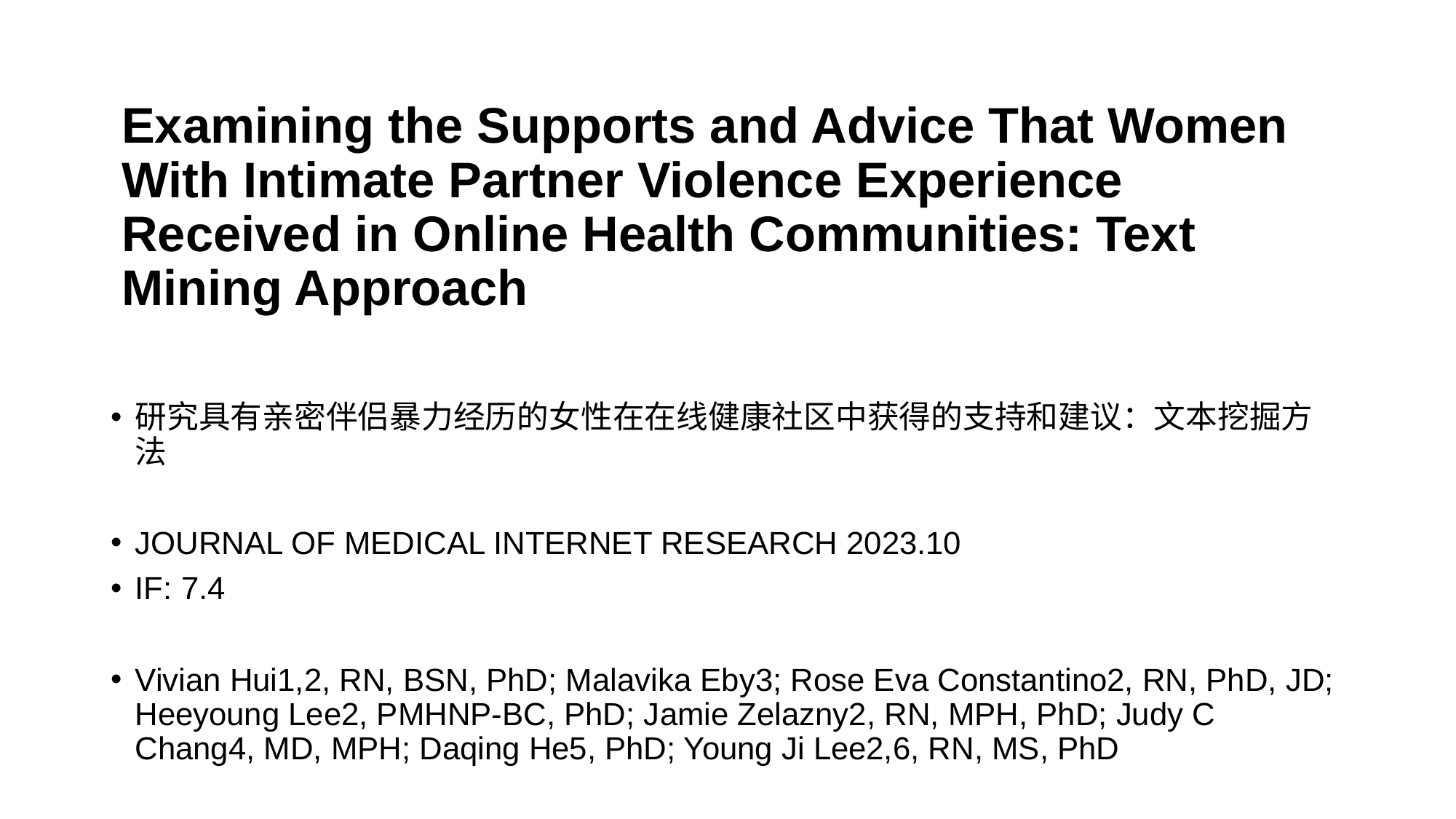

# Examining the Supports and Advice That Women With Intimate Partner Violence Experience Received in Online Health Communities: Text Mining Approach
研究具有亲密伴侣暴力经历的女性在在线健康社区中获得的支持和建议：文本挖掘方法

JOURNAL OF MEDICAL INTERNET RESEARCH 2023.10
IF: 7.4

Vivian Hui1,2, RN, BSN, PhD; Malavika Eby3; Rose Eva Constantino2, RN, PhD, JD; Heeyoung Lee2, PMHNP-BC, PhD; Jamie Zelazny2, RN, MPH, PhD; Judy C Chang4, MD, MPH; Daqing He5, PhD; Young Ji Lee2,6, RN, MS, PhD